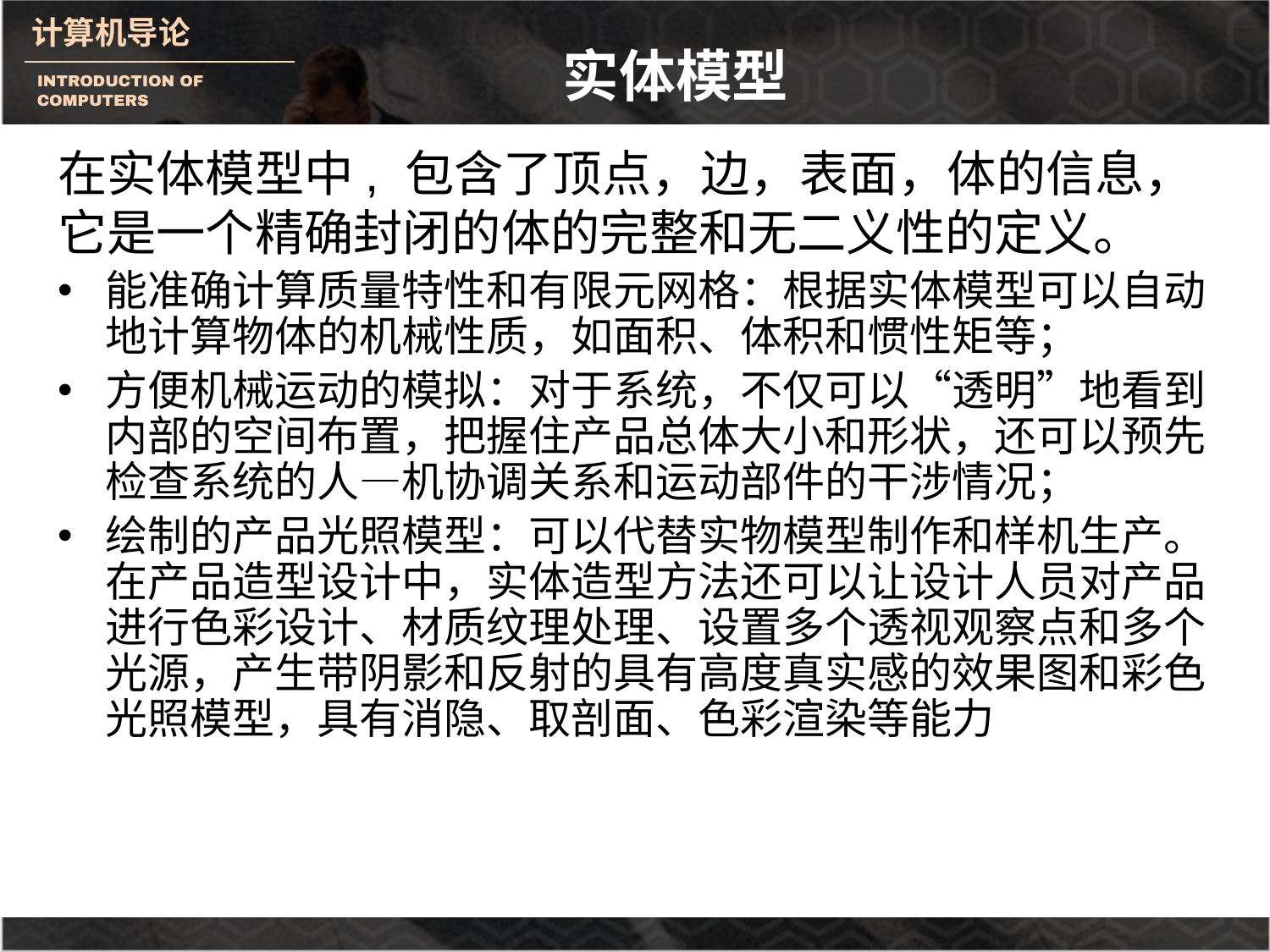

# 实体模型
在实体模型中, 包含了顶点，边，表面，体的信息，它是一个精确封闭的体的完整和无二义性的定义。
能准确计算质量特性和有限元网格：根据实体模型可以自动地计算物体的机械性质，如面积、体积和惯性矩等；
方便机械运动的模拟：对于系统，不仅可以“透明”地看到内部的空间布置，把握住产品总体大小和形状，还可以预先检查系统的人—机协调关系和运动部件的干涉情况；
绘制的产品光照模型：可以代替实物模型制作和样机生产。在产品造型设计中，实体造型方法还可以让设计人员对产品进行色彩设计、材质纹理处理、设置多个透视观察点和多个光源，产生带阴影和反射的具有高度真实感的效果图和彩色光照模型，具有消隐、取剖面、色彩渲染等能力